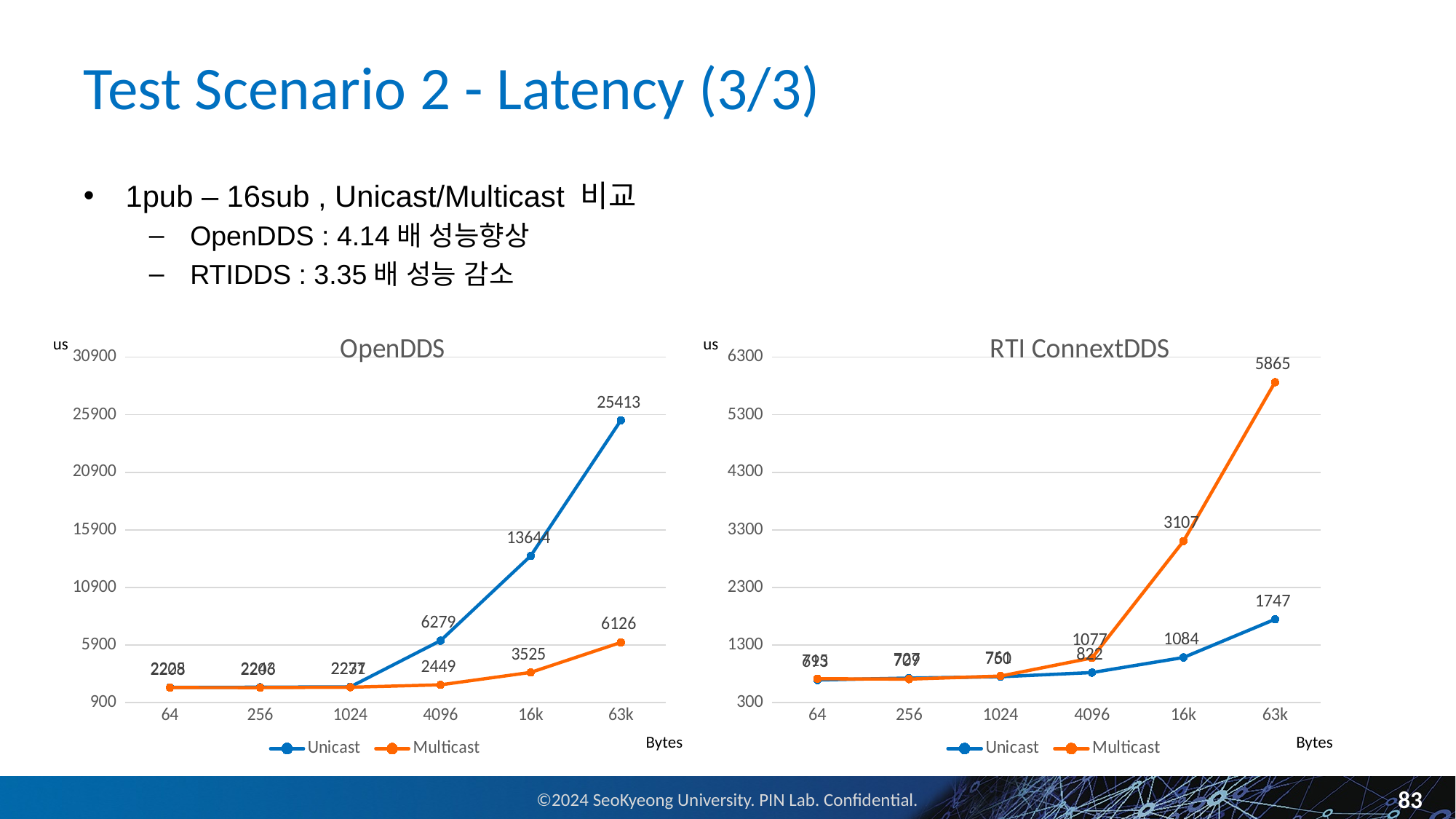

# Test Scenario 2 - Latency (3/3)
1pub – 16sub , Unicast/Multicast 비교
OpenDDS : 4.14배 성능향상
RTIDDS : 3.35배 성능 감소

us

### Chart: OpenDDS

| Category | Unicast | Multicast |
|---|---|---|
| 64 | 2225.0 | 2208.0 |
| 256 | 2243.0 | 2206.0 |
| 1024 | 2271.0 | 2237.0 |
| 4096 | 6279.0 | 2449.0 |
| 16k | 13644.0 | 3525.0 |
| 63k | 25413.0 | 6126.0 |
us

### Chart: RTI ConnextDDS

| Category | Unicast | Multicast |
|---|---|---|
| 64 | 693.0 | 715.0 |
| 256 | 727.0 | 709.0 |
| 1024 | 750.0 | 761.0 |
| 4096 | 822.0 | 1077.0 |
| 16k | 1084.0 | 3107.0 |
| 63k | 1747.0 | 5865.0 |
Bytes
Bytes
83